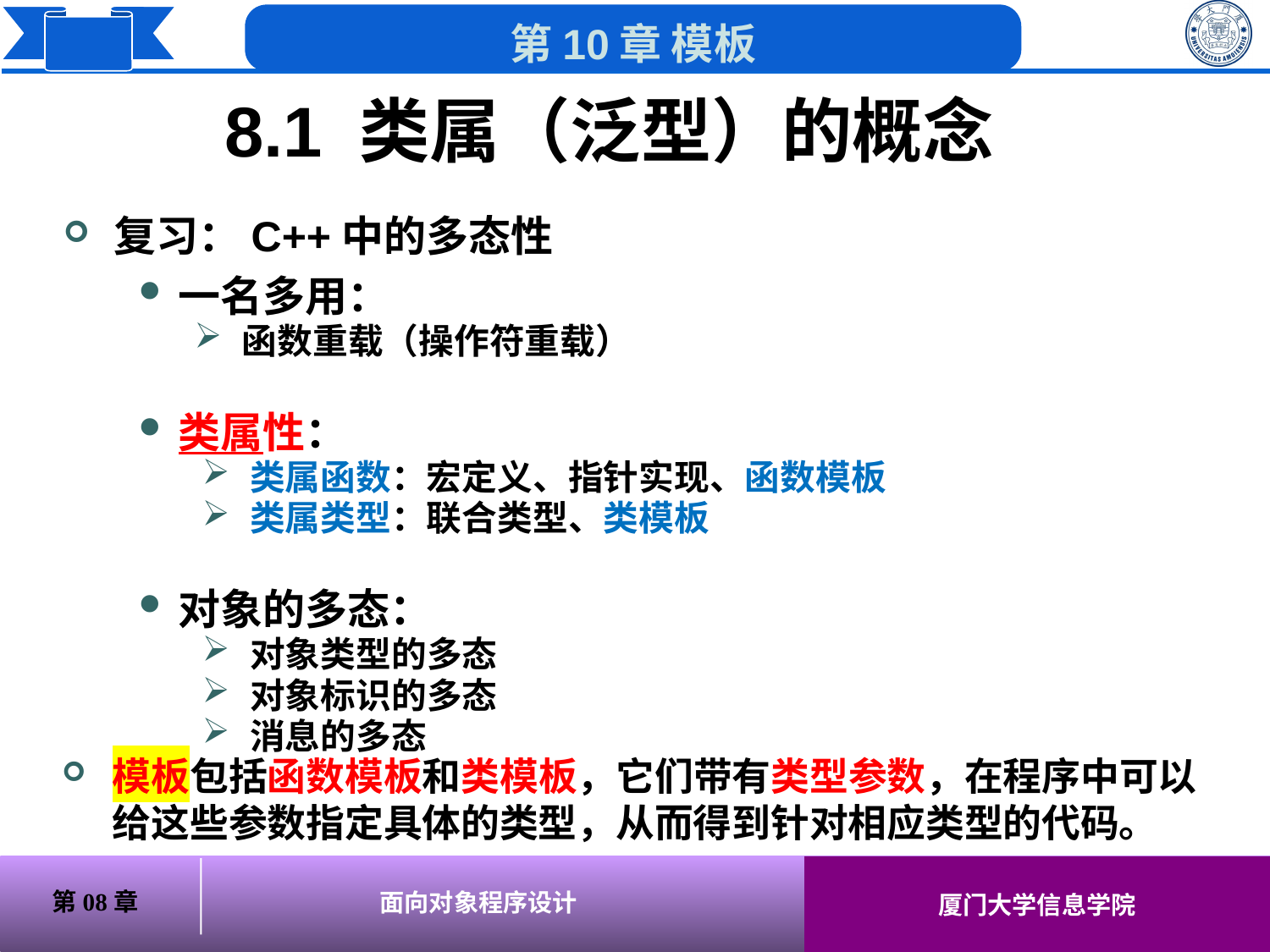

# 8.1 类属（泛型）的概念
复习：C++中的多态性
一名多用：
函数重载（操作符重载）

类属性：
类属函数：宏定义、指针实现、函数模板
类属类型：联合类型、类模板

对象的多态：
对象类型的多态
对象标识的多态
消息的多态
模板包括函数模板和类模板，它们带有类型参数，在程序中可以给这些参数指定具体的类型，从而得到针对相应类型的代码。
6